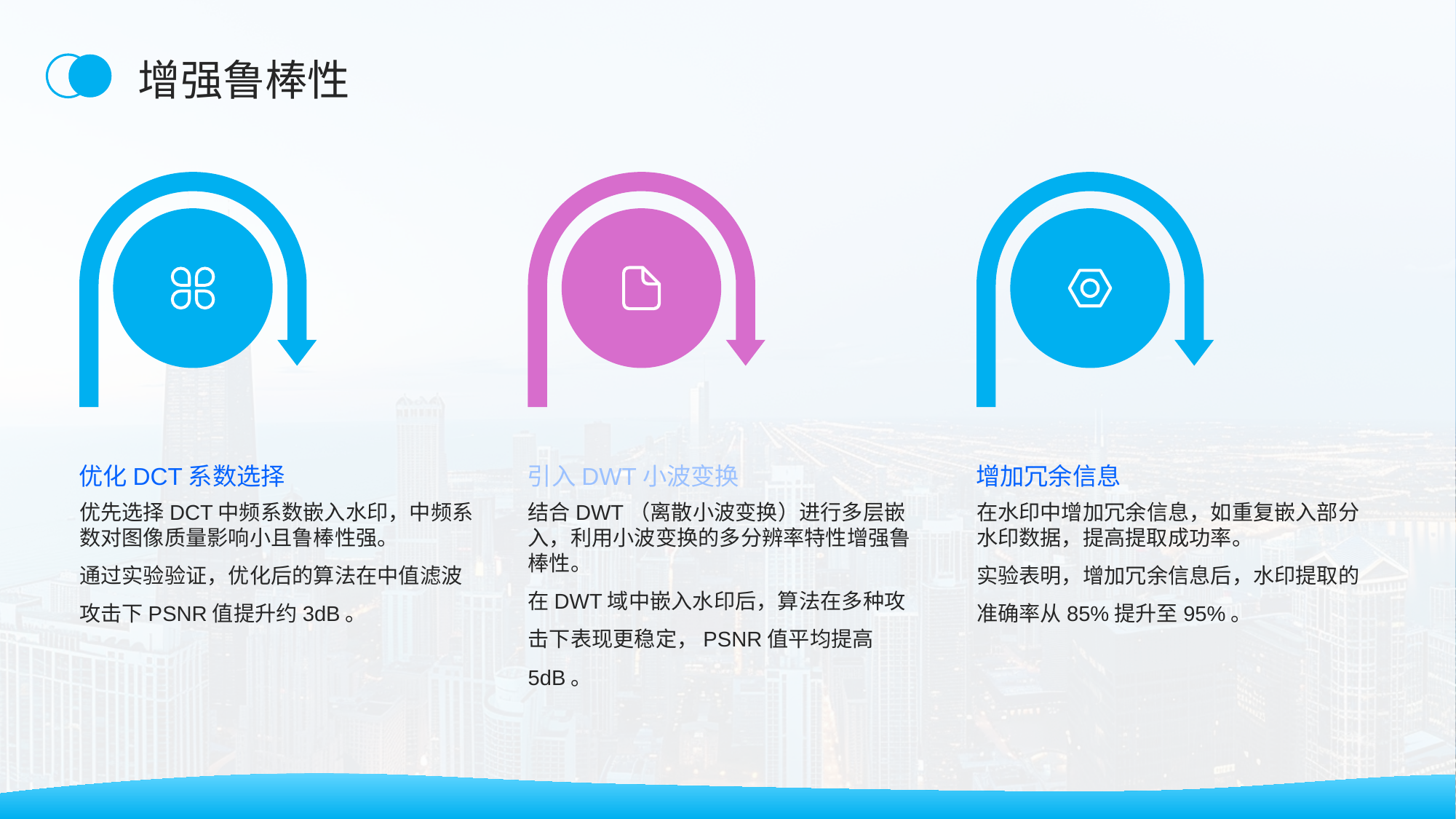

增强鲁棒性

优化DCT系数选择
引入DWT小波变换
增加冗余信息
优先选择DCT中频系数嵌入水印，中频系数对图像质量影响小且鲁棒性强。
通过实验验证，优化后的算法在中值滤波攻击下PSNR值提升约3dB。
结合DWT（离散小波变换）进行多层嵌入，利用小波变换的多分辨率特性增强鲁棒性。
在DWT域中嵌入水印后，算法在多种攻击下表现更稳定，PSNR值平均提高5dB。
在水印中增加冗余信息，如重复嵌入部分水印数据，提高提取成功率。
实验表明，增加冗余信息后，水印提取的准确率从85%提升至95%。